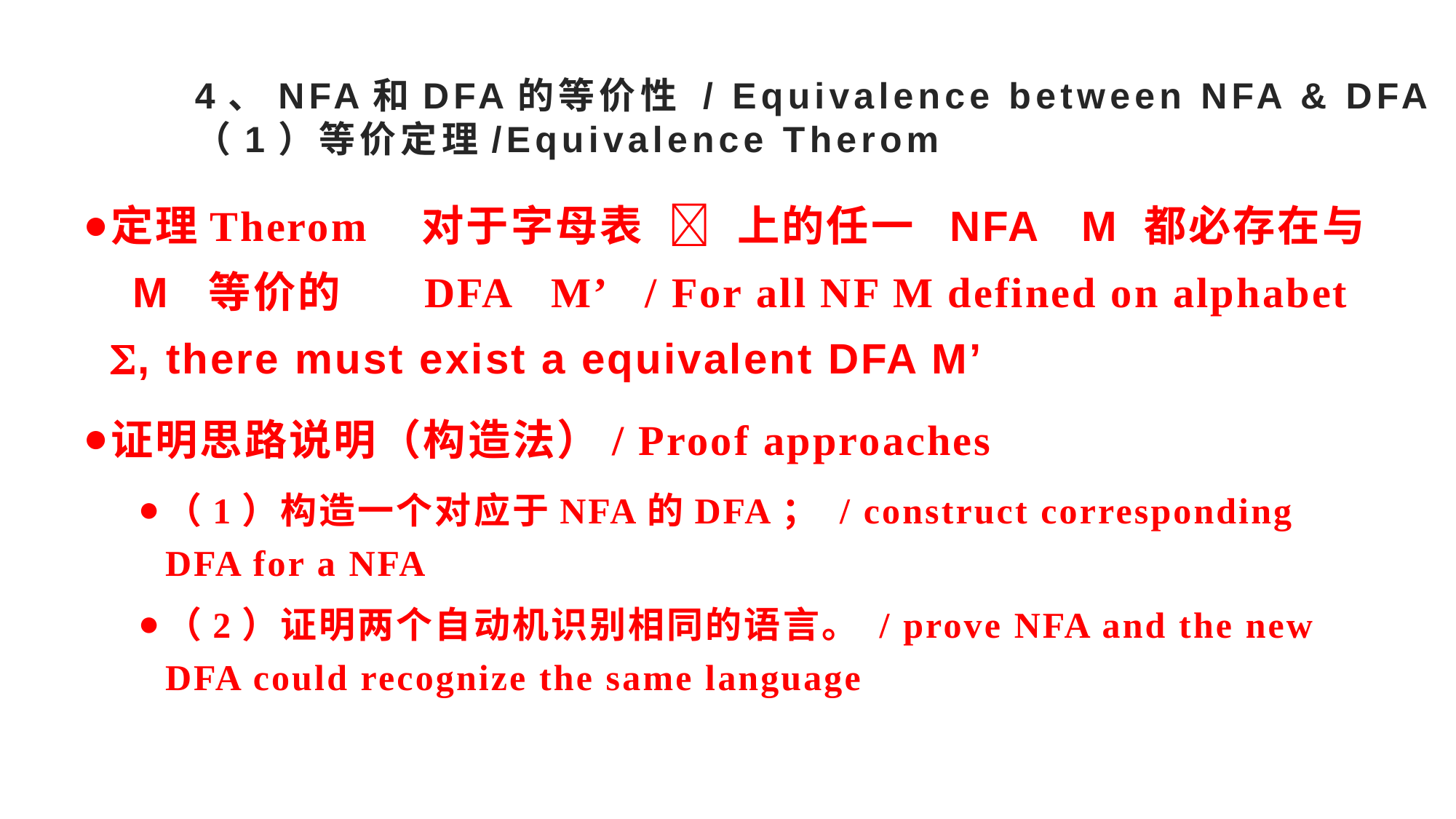

# 4、NFA和DFA的等价性 / Equivalence between NFA & DFA （1）等价定理/Equivalence Therom
定理Therom   对于字母表  Σ  上的任一  NFA   M 都必存在与  M  等价的      DFA   M’   / For all NF M defined on alphabet Σ, there must exist a equivalent DFA M’
证明思路说明（构造法）/ Proof approaches
（1）构造一个对应于NFA的DFA； / construct corresponding DFA for a NFA
（2）证明两个自动机识别相同的语言。 / prove NFA and the new DFA could recognize the same language
65